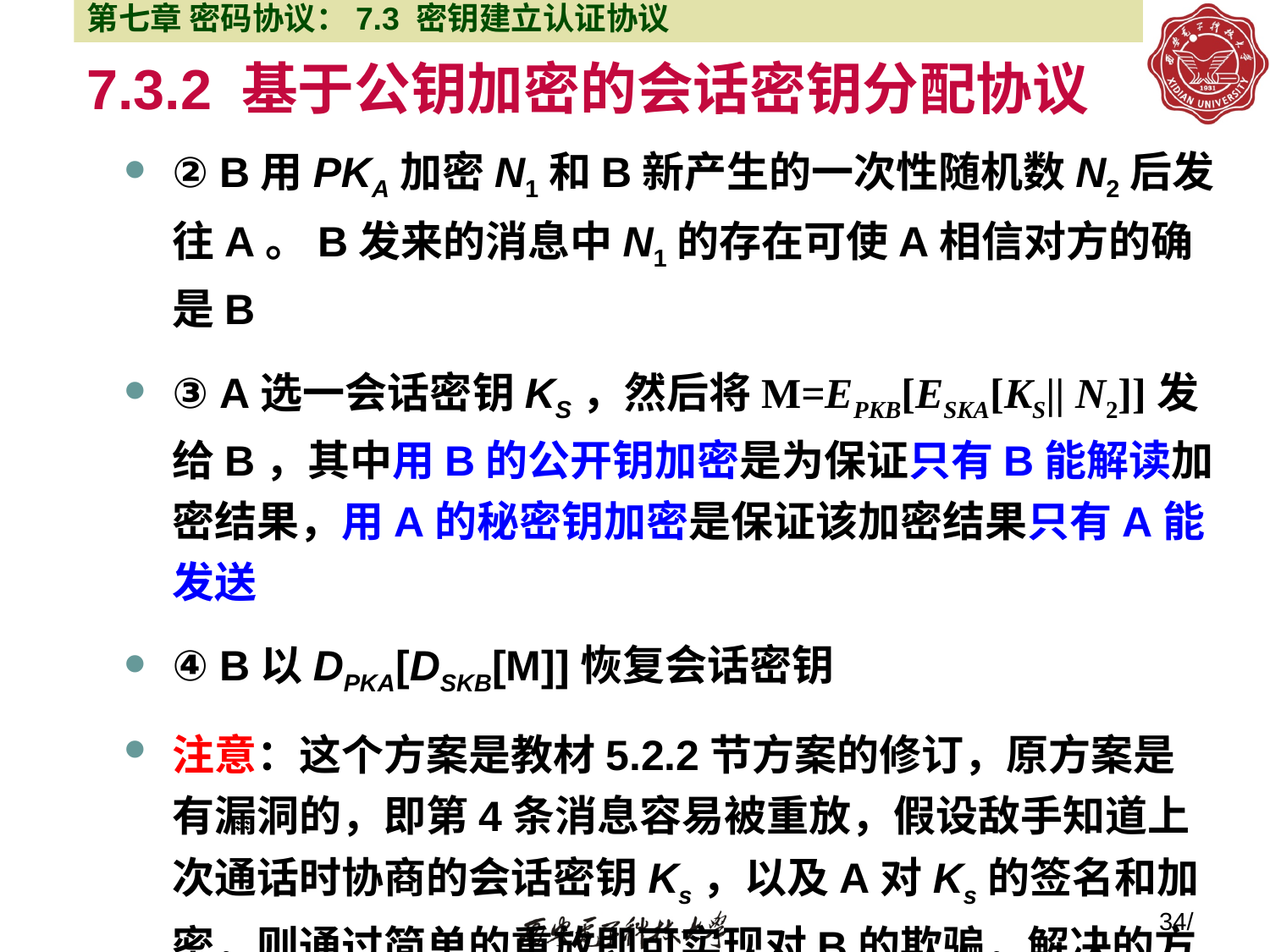

第七章 密码协议：7.3 密钥建立认证协议
# 7.3.2 基于公钥加密的会话密钥分配协议
② B用PKA加密N1和B新产生的一次性随机数N2后发往A。B发来的消息中N1的存在可使A相信对方的确是B
③ A选一会话密钥KS，然后将M=EPKB[ESKA[KS|| N2]]发给B，其中用B的公开钥加密是为保证只有B能解读加密结果，用A的秘密钥加密是保证该加密结果只有A能发送
④ B以DPKA[DSKB[M]]恢复会话密钥
注意：这个方案是教材5.2.2节方案的修订，原方案是有漏洞的，即第4条消息容易被重放，假设敌手知道上次通话时协商的会话密钥Ks，以及A对Ks的签名和加密，则通过简单的重放即可实现对B的欺骗，解决的方法是将第3和第4条消息合并发送
34/